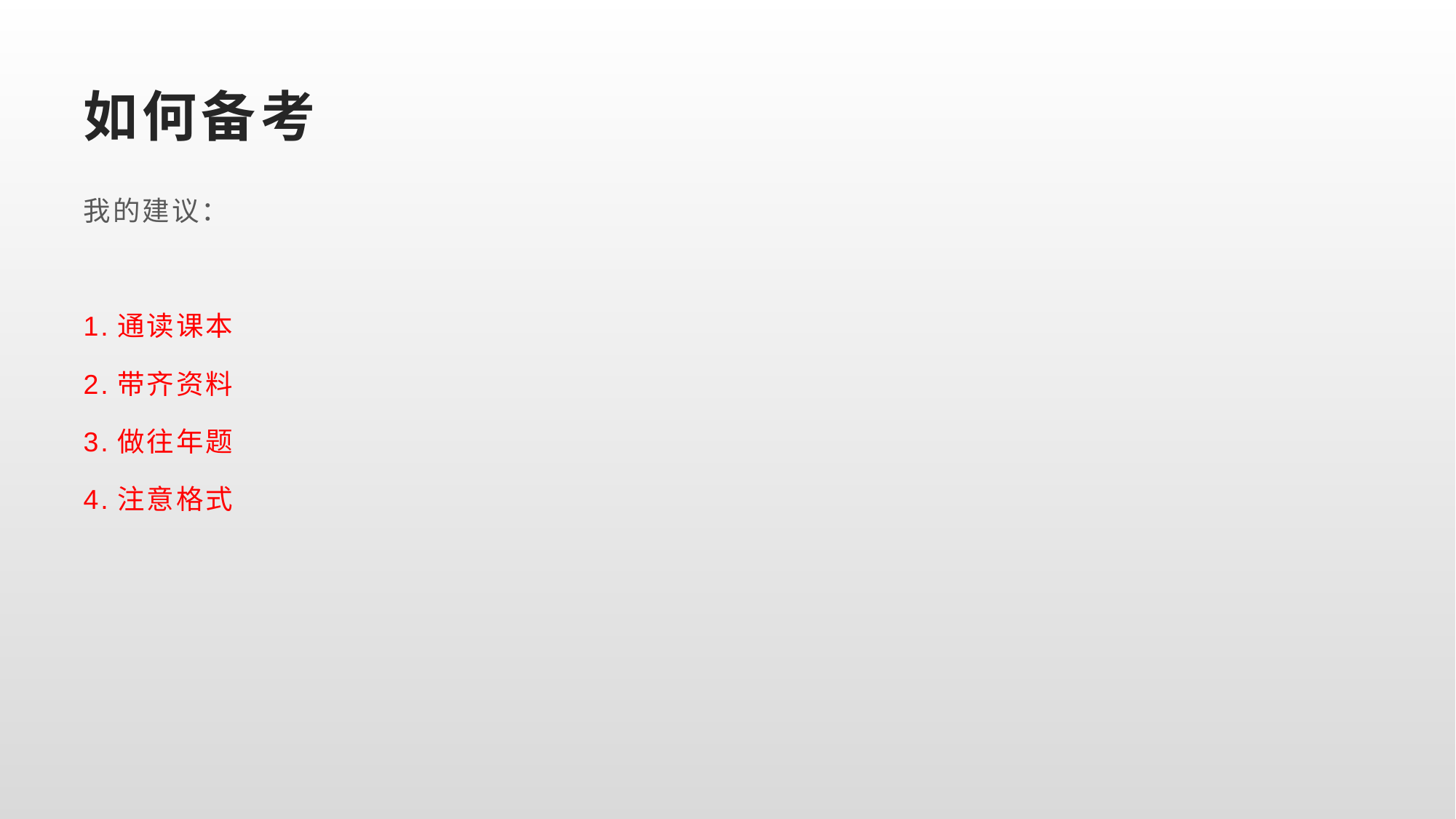

# 如何备考
我的建议：

1.通读课本
2.带齐资料
3.做往年题
4.注意格式